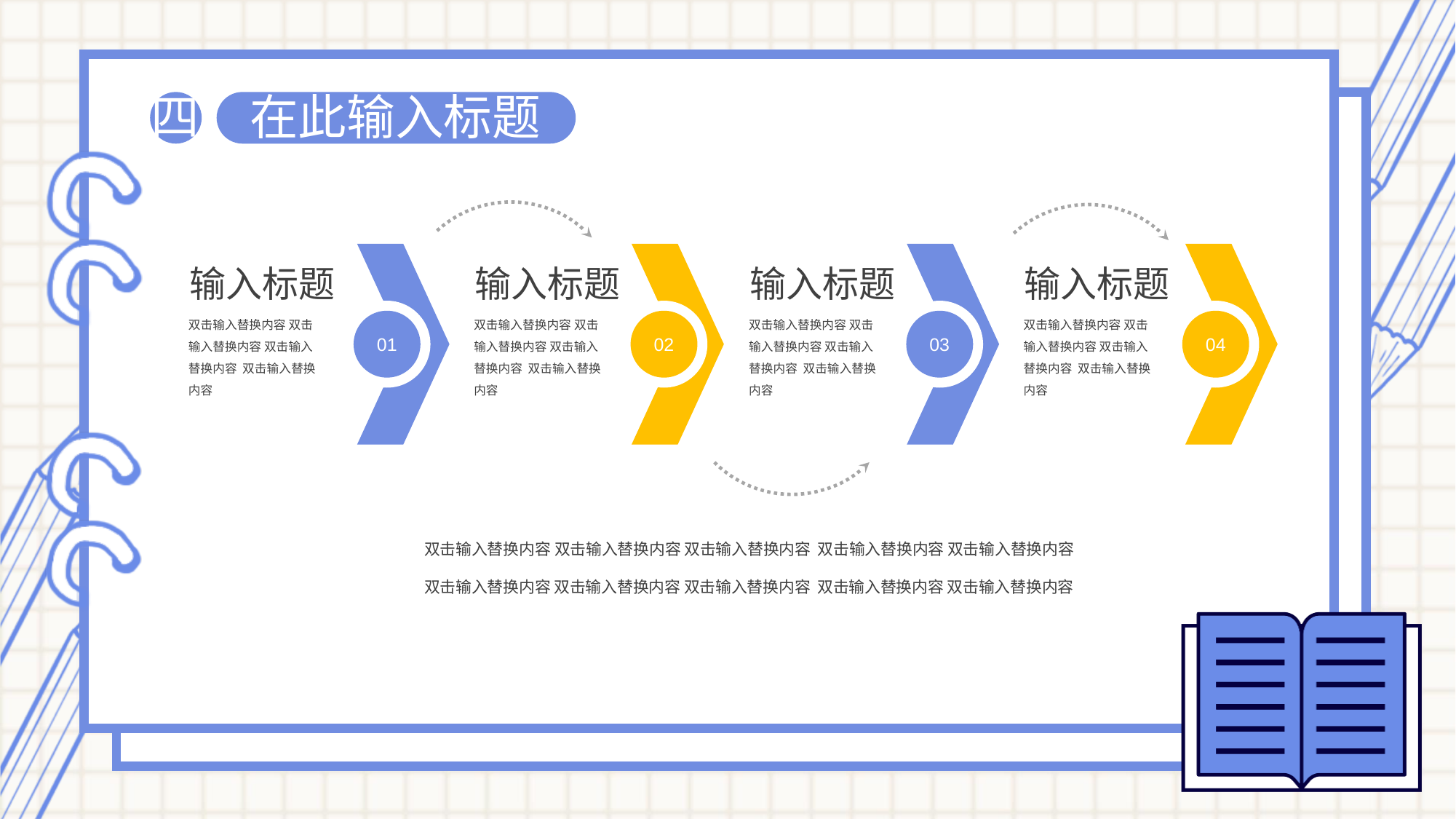

在此输入标题
四

输入标题
双击输入替换内容 双击输入替换内容 双击输入替换内容  双击输入替换内容
输入标题
双击输入替换内容 双击输入替换内容 双击输入替换内容  双击输入替换内容
输入标题
双击输入替换内容 双击输入替换内容 双击输入替换内容  双击输入替换内容
输入标题
双击输入替换内容 双击输入替换内容 双击输入替换内容  双击输入替换内容

01

02

03

04
双击输入替换内容 双击输入替换内容 双击输入替换内容  双击输入替换内容 双击输入替换内容
双击输入替换内容 双击输入替换内容 双击输入替换内容  双击输入替换内容 双击输入替换内容